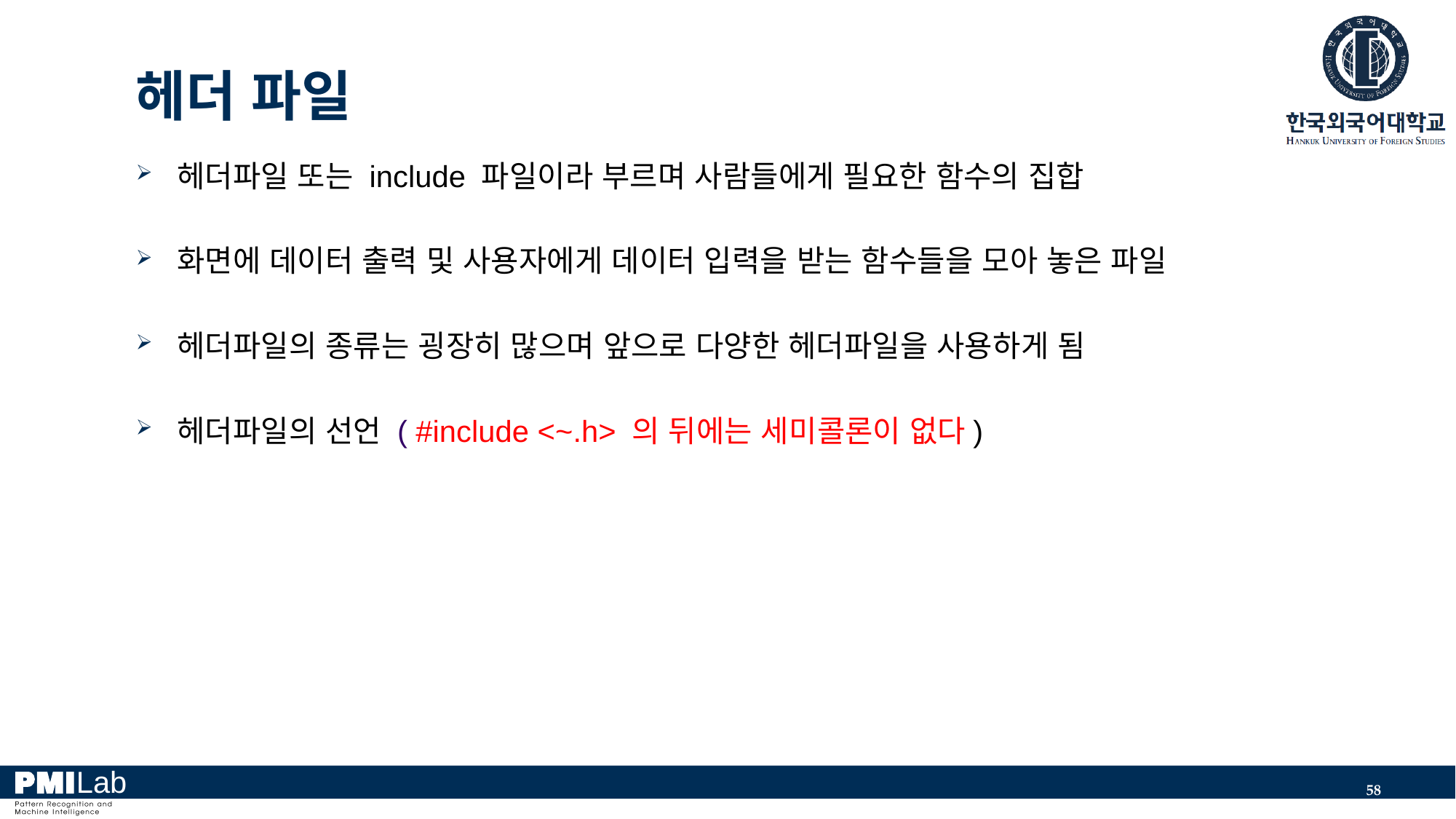

# 헤더 파일
헤더파일 또는 include 파일이라 부르며 사람들에게 필요한 함수의 집합

화면에 데이터 출력 및 사용자에게 데이터 입력을 받는 함수들을 모아 놓은 파일

헤더파일의 종류는 굉장히 많으며 앞으로 다양한 헤더파일을 사용하게 됨

헤더파일의 선언 ( #include <~.h> 의 뒤에는 세미콜론이 없다)
58